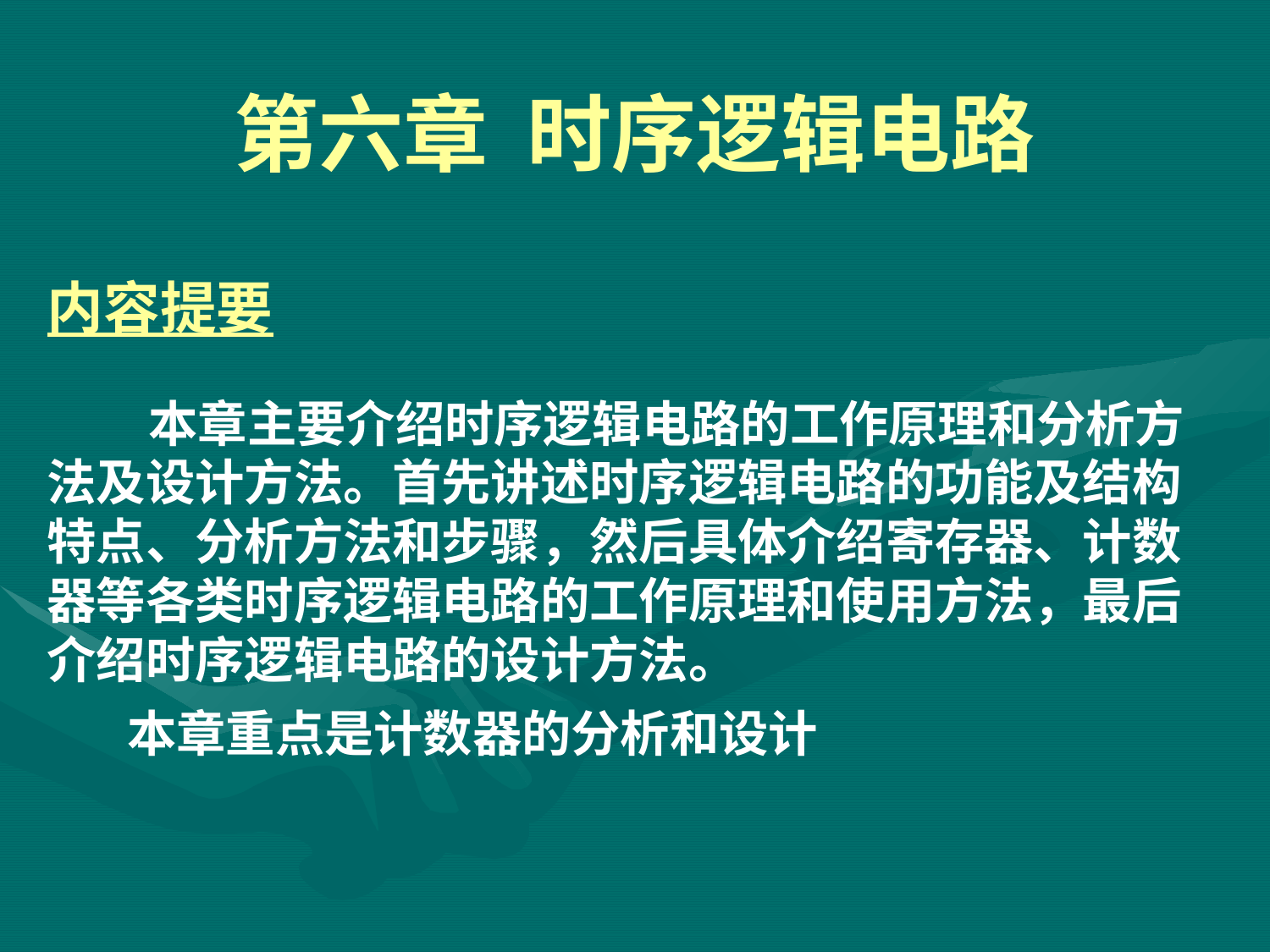

# 第六章  时序逻辑电路
内容提要
        本章主要介绍时序逻辑电路的工作原理和分析方法及设计方法。首先讲述时序逻辑电路的功能及结构特点、分析方法和步骤，然后具体介绍寄存器、计数器等各类时序逻辑电路的工作原理和使用方法，最后介绍时序逻辑电路的设计方法。
本章重点是计数器的分析和设计